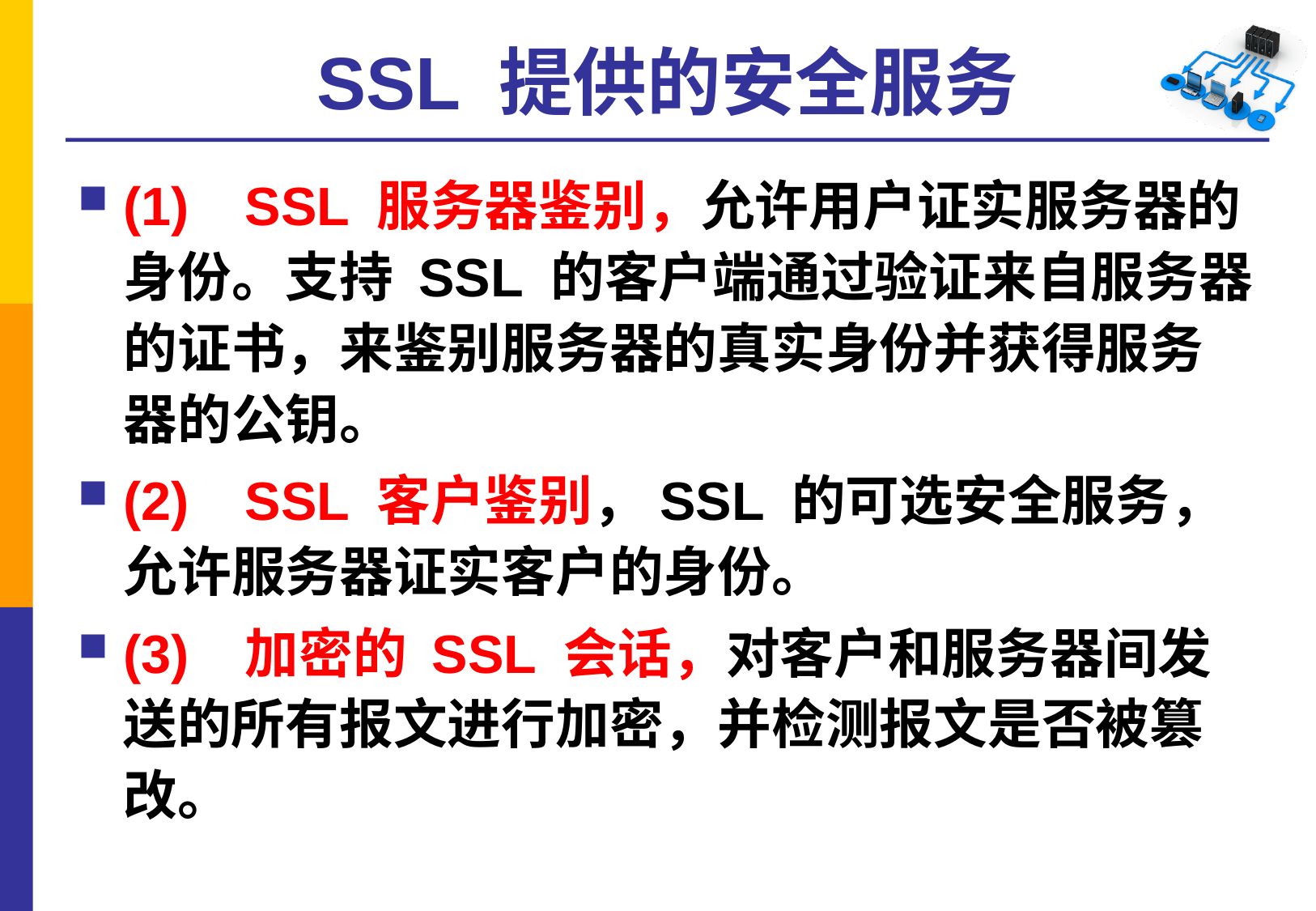

# SSL 提供的安全服务
(1)	SSL 服务器鉴别，允许用户证实服务器的身份。支持 SSL 的客户端通过验证来自服务器的证书，来鉴别服务器的真实身份并获得服务器的公钥。
(2)	SSL 客户鉴别，SSL 的可选安全服务，允许服务器证实客户的身份。
(3)	加密的 SSL 会话，对客户和服务器间发送的所有报文进行加密，并检测报文是否被篡改。